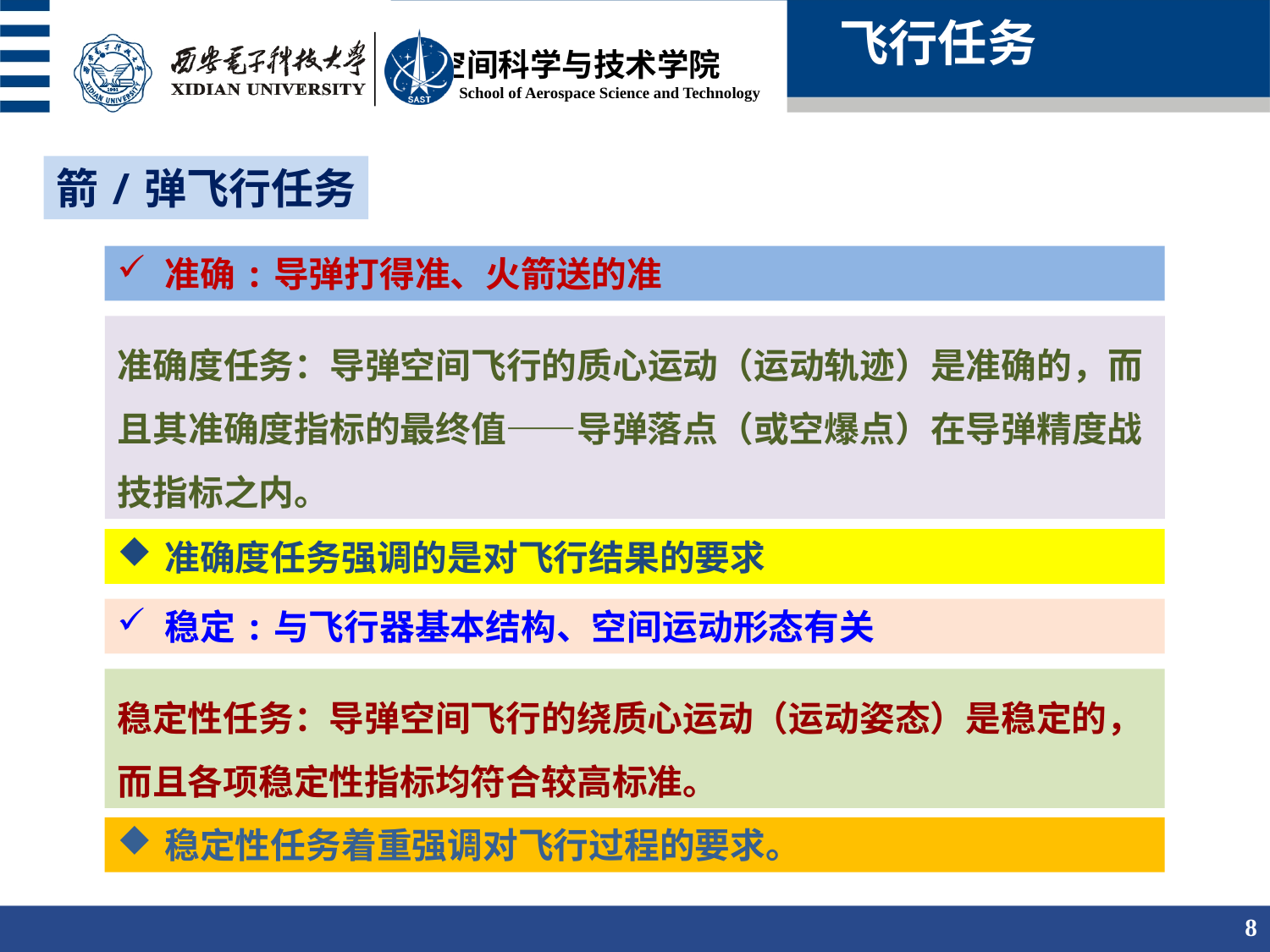

飞行任务
箭/弹飞行任务
准确:导弹打得准、火箭送的准
准确度任务：导弹空间飞行的质心运动（运动轨迹）是准确的，而且其准确度指标的最终值——导弹落点（或空爆点）在导弹精度战技指标之内。
准确度任务强调的是对飞行结果的要求
稳定:与飞行器基本结构、空间运动形态有关
稳定性任务：导弹空间飞行的绕质心运动（运动姿态）是稳定的，而且各项稳定性指标均符合较高标准。
稳定性任务着重强调对飞行过程的要求。